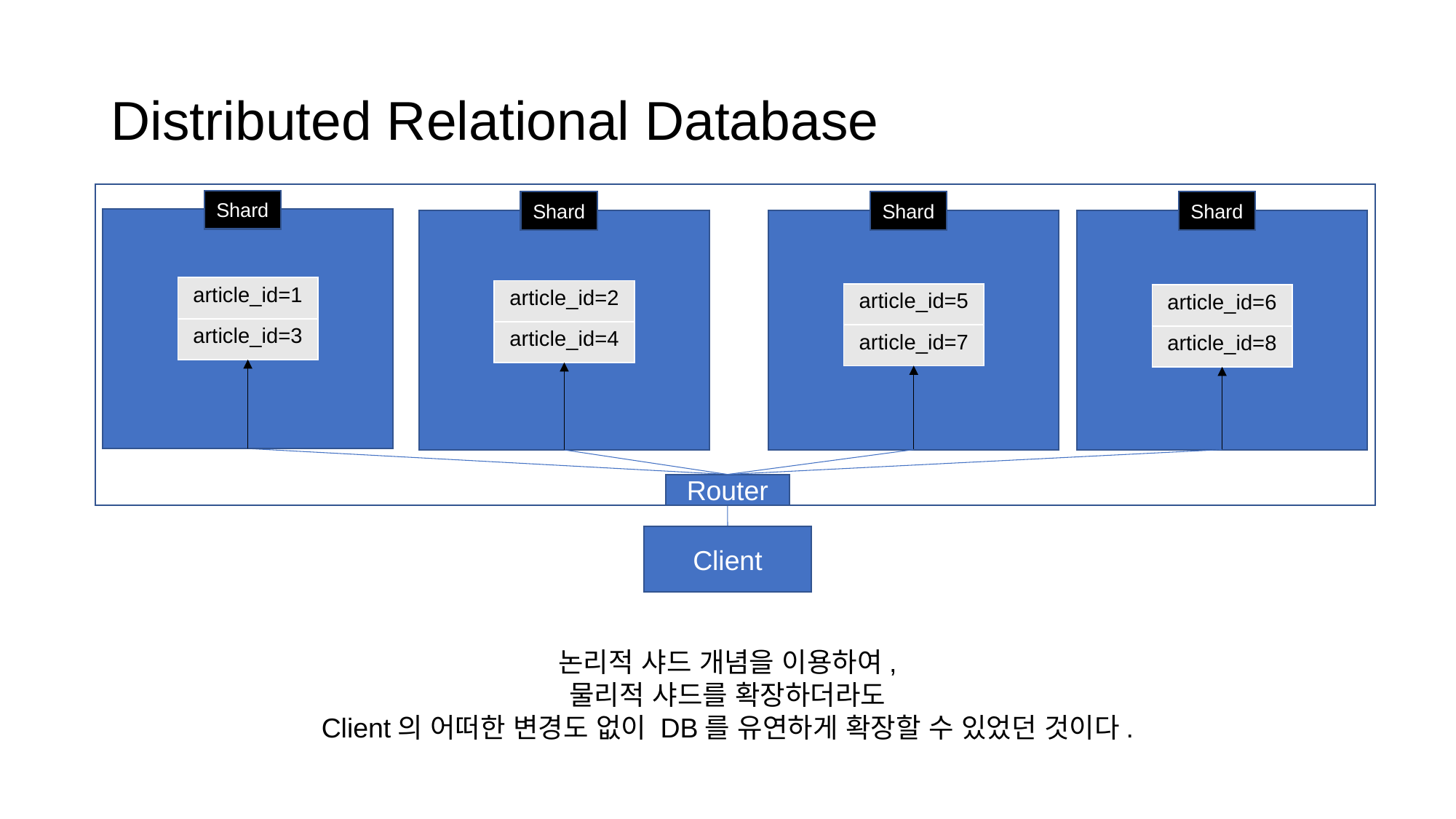

# Distributed Relational Database

Shard
Shard
Shard
Shard

| article\_id=1 |
| --- |
| article\_id=3 |
| article\_id=2 |
| --- |
| article\_id=4 |
| article\_id=5 |
| --- |
| article\_id=7 |
| article\_id=6 |
| --- |
| article\_id=8 |
Router
Client
논리적 샤드 개념을 이용하여,
물리적 샤드를 확장하더라도
Client의 어떠한 변경도 없이 DB를 유연하게 확장할 수 있었던 것이다.